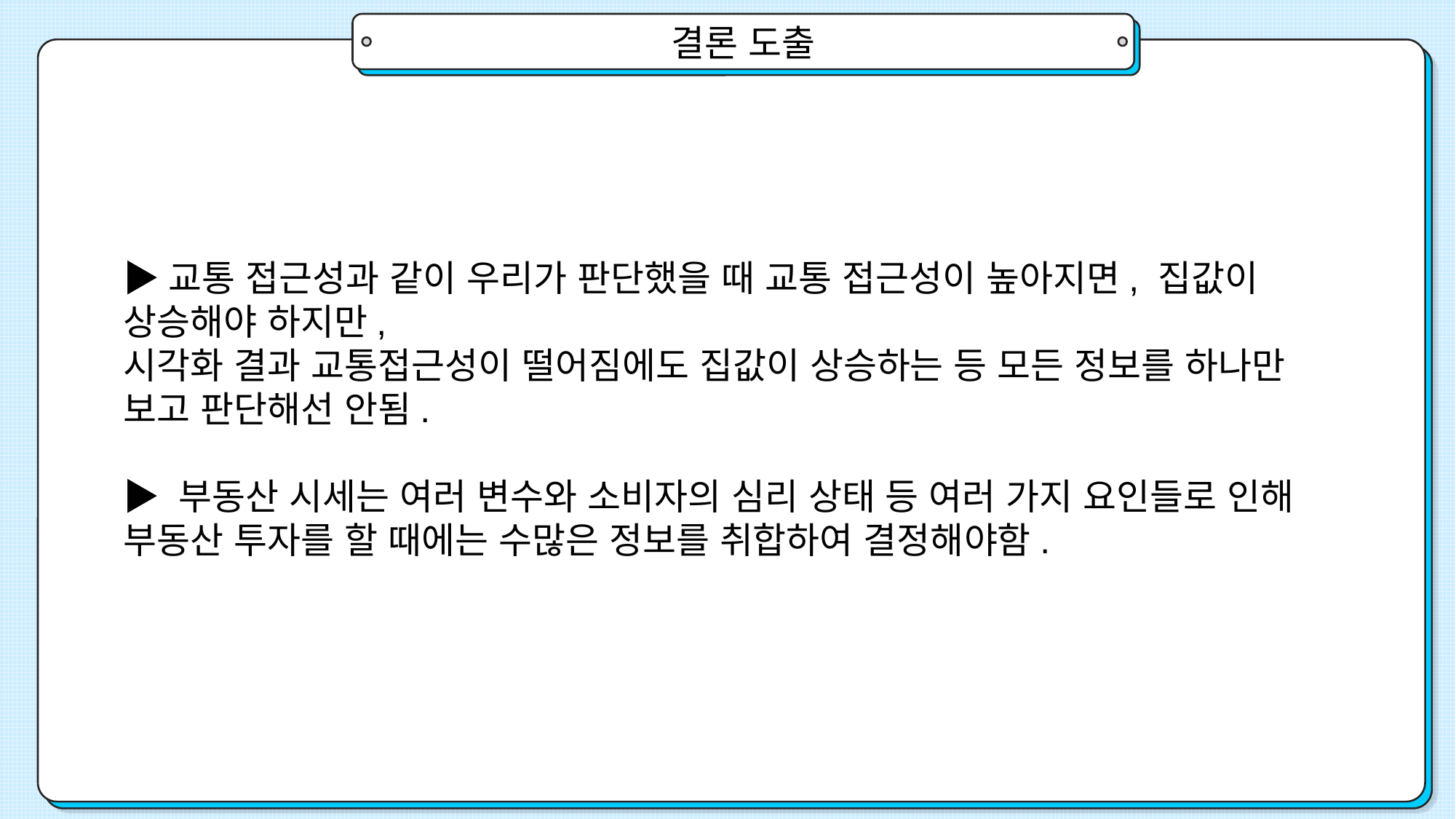

결론 도출

▶교통 접근성과 같이 우리가 판단했을 때 교통 접근성이 높아지면, 집값이 상승해야 하지만,
시각화 결과 교통접근성이 떨어짐에도 집값이 상승하는 등 모든 정보를 하나만 보고 판단해선 안됨.

▶ 부동산 시세는 여러 변수와 소비자의 심리 상태 등 여러 가지 요인들로 인해 부동산 투자를 할 때에는 수많은 정보를 취합하여 결정해야함.